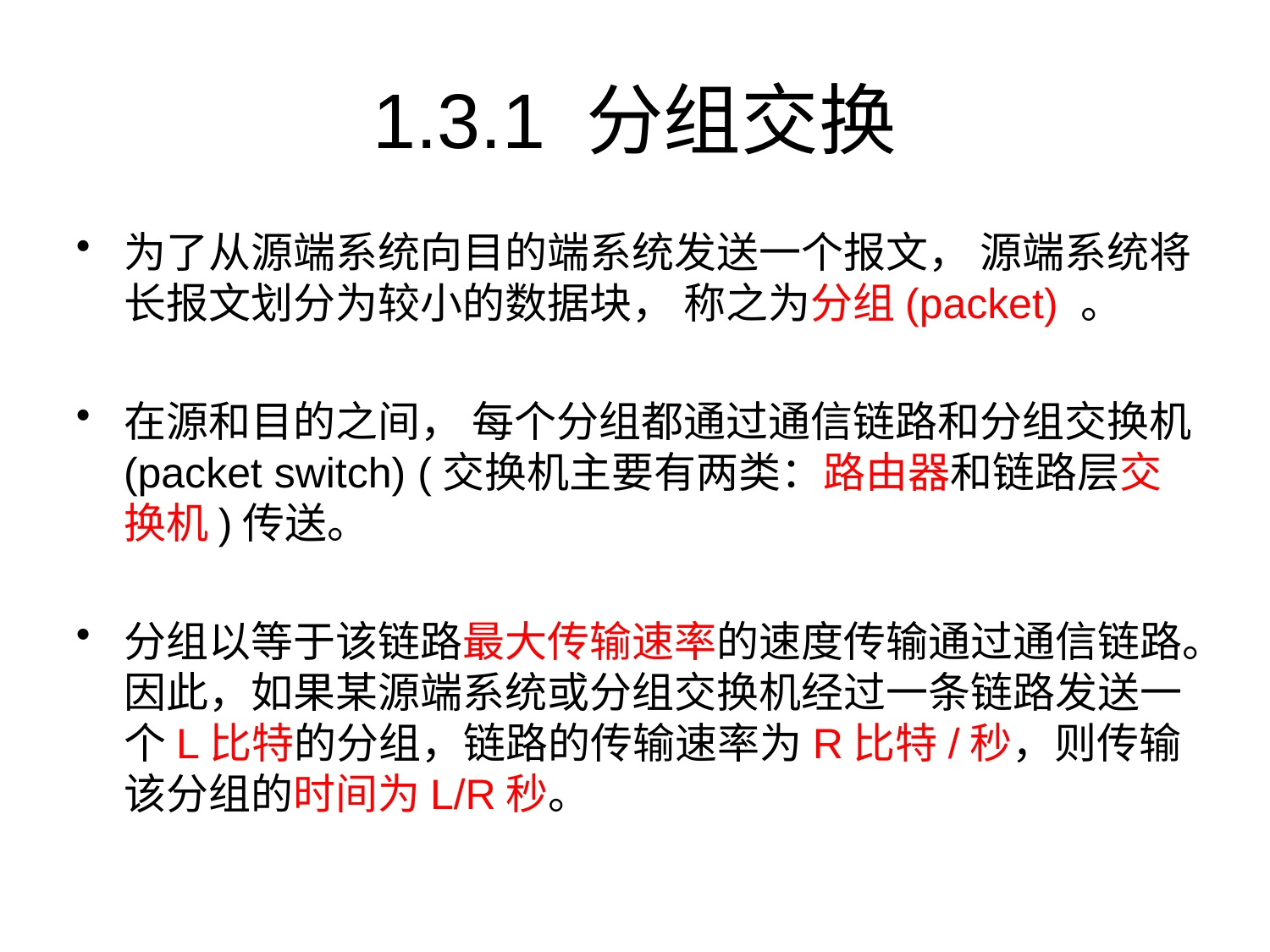

# 1.3.1 分组交换
为了从源端系统向目的端系统发送一个报文， 源端系统将长报文划分为较小的数据块， 称之为分组(packet) 。

在源和目的之间， 每个分组都通过通信链路和分组交换机(packet switch) (交换机主要有两类：路由器和链路层交换机)传送。

分组以等于该链路最大传输速率的速度传输通过通信链路。因此，如果某源端系统或分组交换机经过一条链路发送一个L比特的分组，链路的传输速率为R比特/秒，则传输该分组的时间为L/R秒。